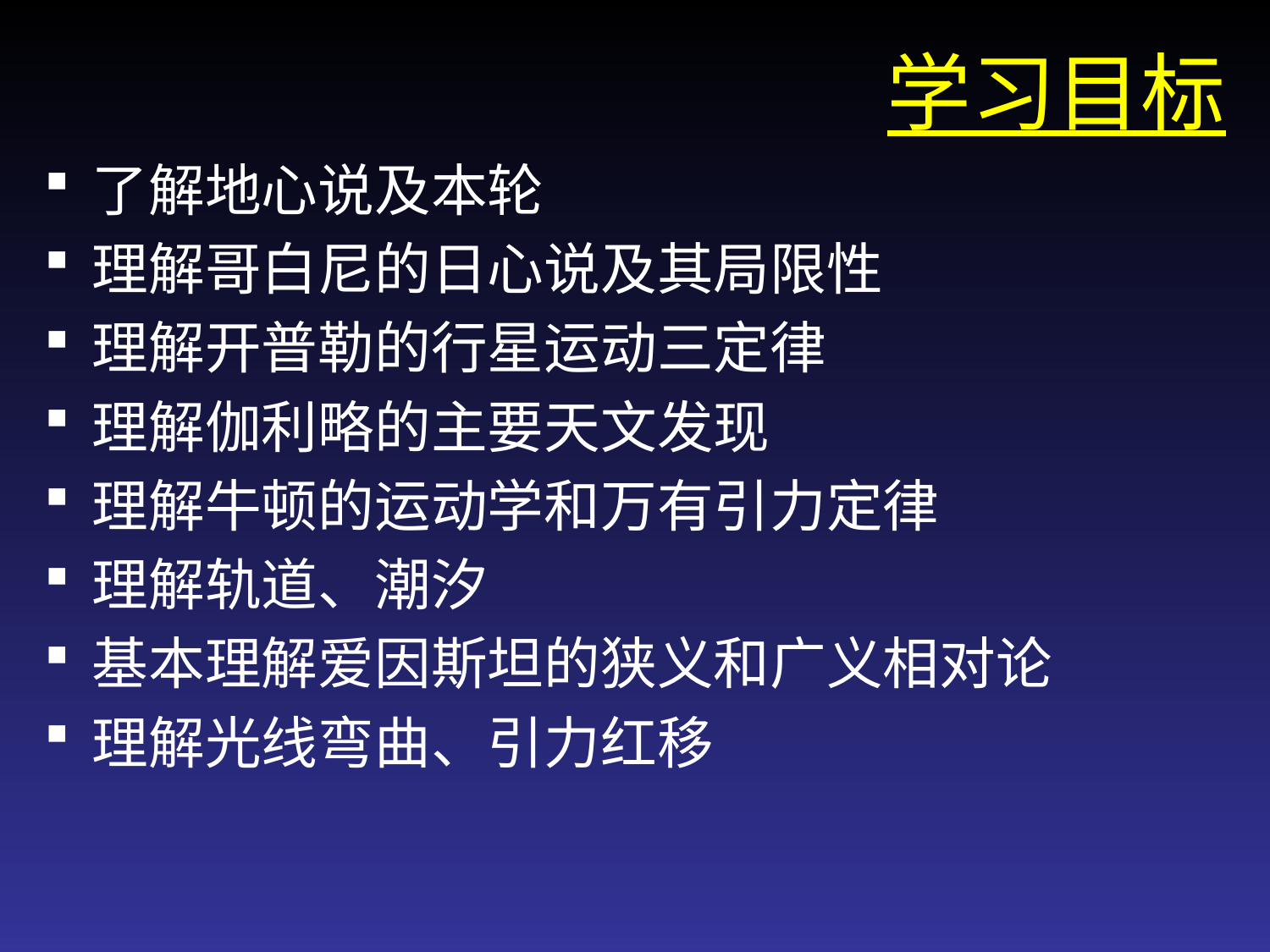

# 学习目标
了解地心说及本轮
理解哥白尼的日心说及其局限性
理解开普勒的行星运动三定律
理解伽利略的主要天文发现
理解牛顿的运动学和万有引力定律
理解轨道、潮汐
基本理解爱因斯坦的狭义和广义相对论
理解光线弯曲、引力红移